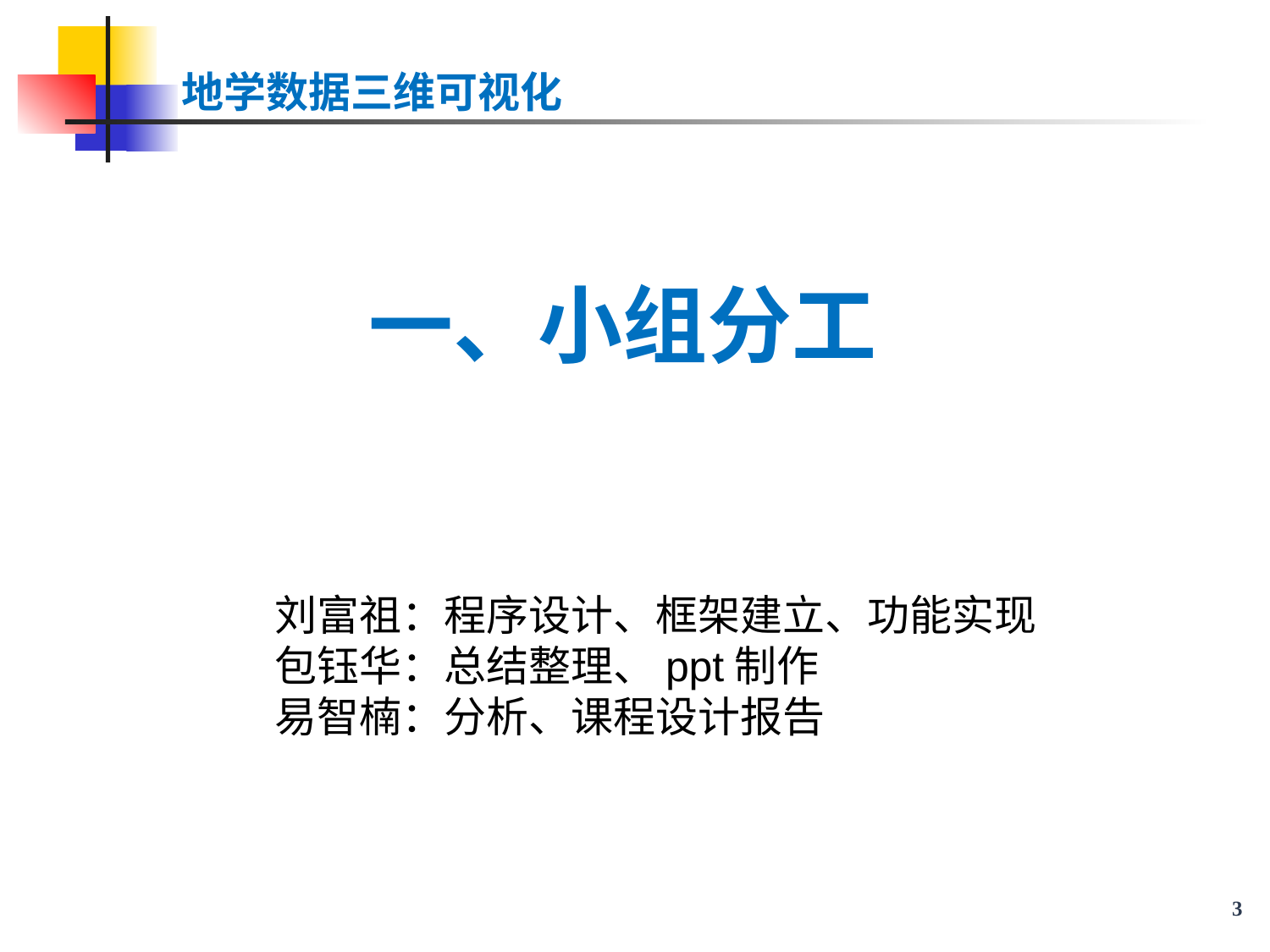

地学数据三维可视化
一、小组分工
	刘富祖：程序设计、框架建立、功能实现
	包钰华：总结整理、ppt制作
	易智楠：分析、课程设计报告